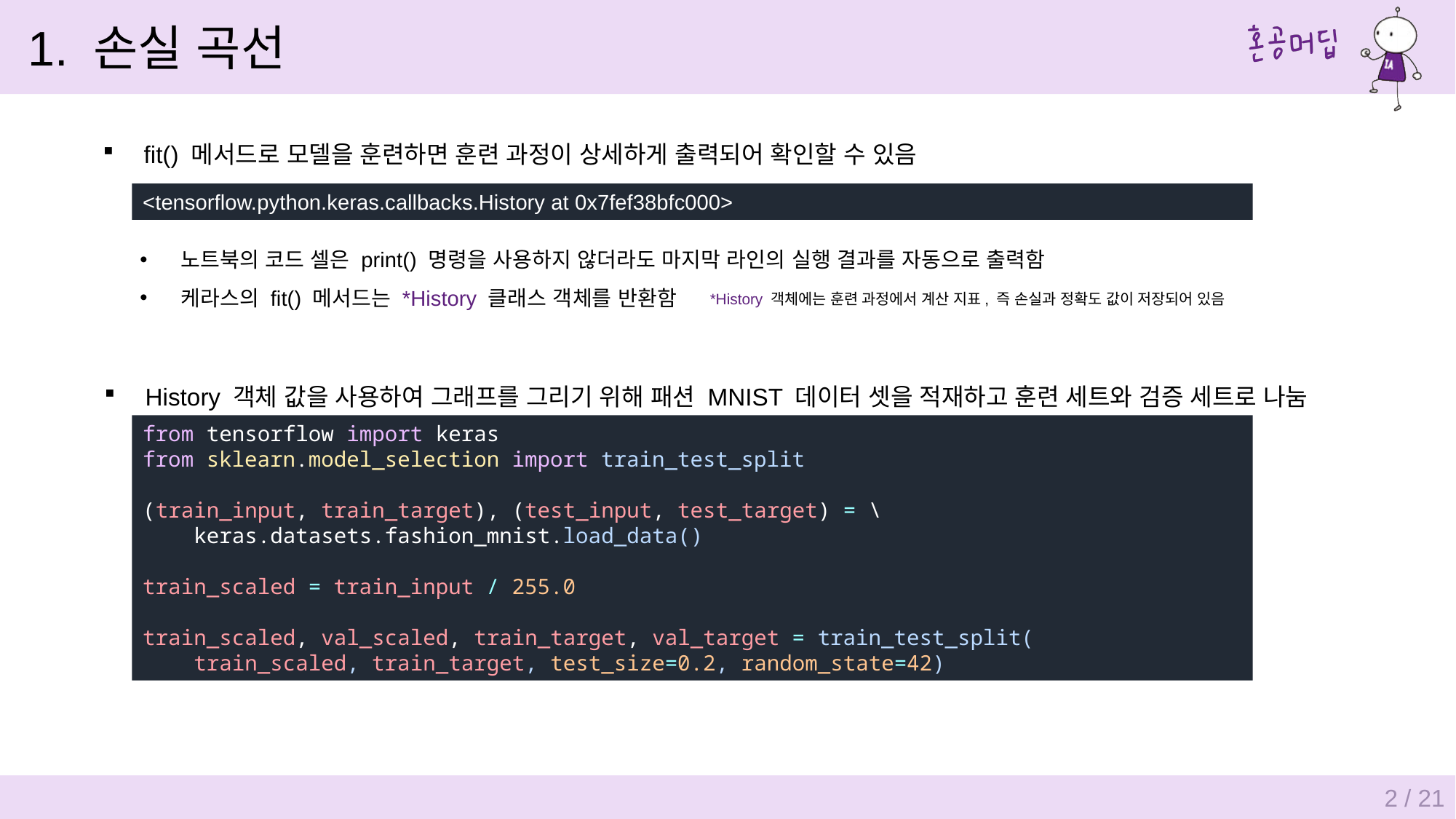

1. 손실 곡선
fit() 메서드로 모델을 훈련하면 훈련 과정이 상세하게 출력되어 확인할 수 있음
<tensorflow.python.keras.callbacks.History at 0x7fef38bfc000>
노트북의 코드 셀은 print() 명령을 사용하지 않더라도 마지막 라인의 실행 결과를 자동으로 출력함
케라스의 fit() 메서드는 *History 클래스 객체를 반환함
*History 객체에는 훈련 과정에서 계산 지표, 즉 손실과 정확도 값이 저장되어 있음
History 객체 값을 사용하여 그래프를 그리기 위해 패션 MNIST 데이터 셋을 적재하고 훈련 세트와 검증 세트로 나눔
from tensorflow import keras
from sklearn.model_selection import train_test_split
(train_input, train_target), (test_input, test_target) = \
    keras.datasets.fashion_mnist.load_data()
train_scaled = train_input / 255.0
train_scaled, val_scaled, train_target, val_target = train_test_split(
    train_scaled, train_target, test_size=0.2, random_state=42)
2 / 21